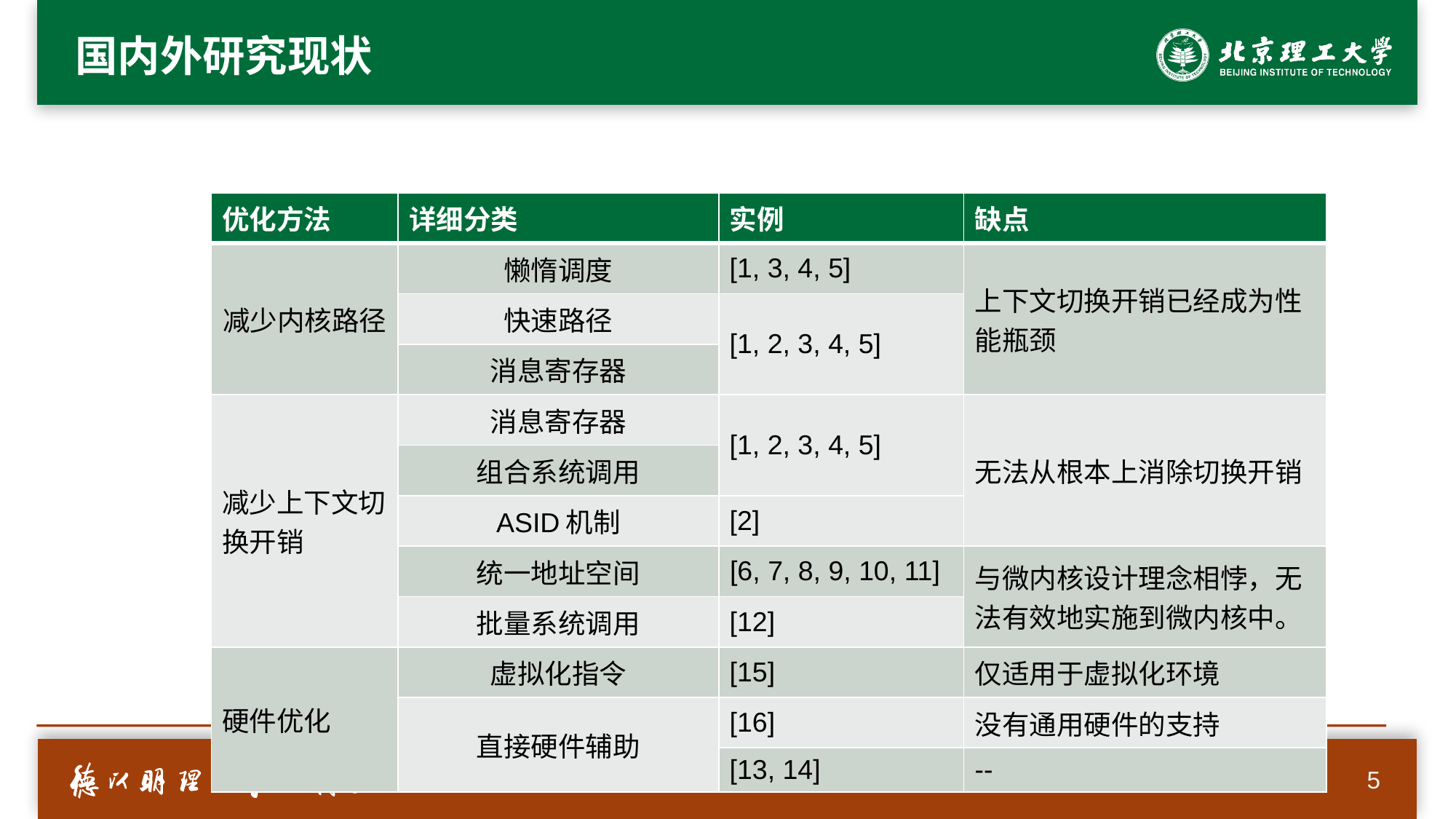

# 国内外研究现状
| 优化方法 | 详细分类 | 实例 | 缺点 |
| --- | --- | --- | --- |
| 减少内核路径 | 懒惰调度 | [1, 3, 4, 5] | 上下文切换开销已经成为性能瓶颈 |
|  | 快速路径 | [1, 2, 3, 4, 5] |  |
|  | 消息寄存器 |  |  |
| 减少上下文切换开销 | 消息寄存器 | [1, 2, 3, 4, 5] | 无法从根本上消除切换开销 |
|  | 组合系统调用 |  |  |
|  | ASID机制 | [2] |  |
|  | 统一地址空间 | [6, 7, 8, 9, 10, 11] | 与微内核设计理念相悖，无法有效地实施到微内核中。 |
|  | 批量系统调用 | [12] |  |
| 硬件优化 | 虚拟化指令 | [15] | 仅适用于虚拟化环境 |
|  | 直接硬件辅助 | [16] | 没有通用硬件的支持 |
|  |  | [13, 14] | -- |